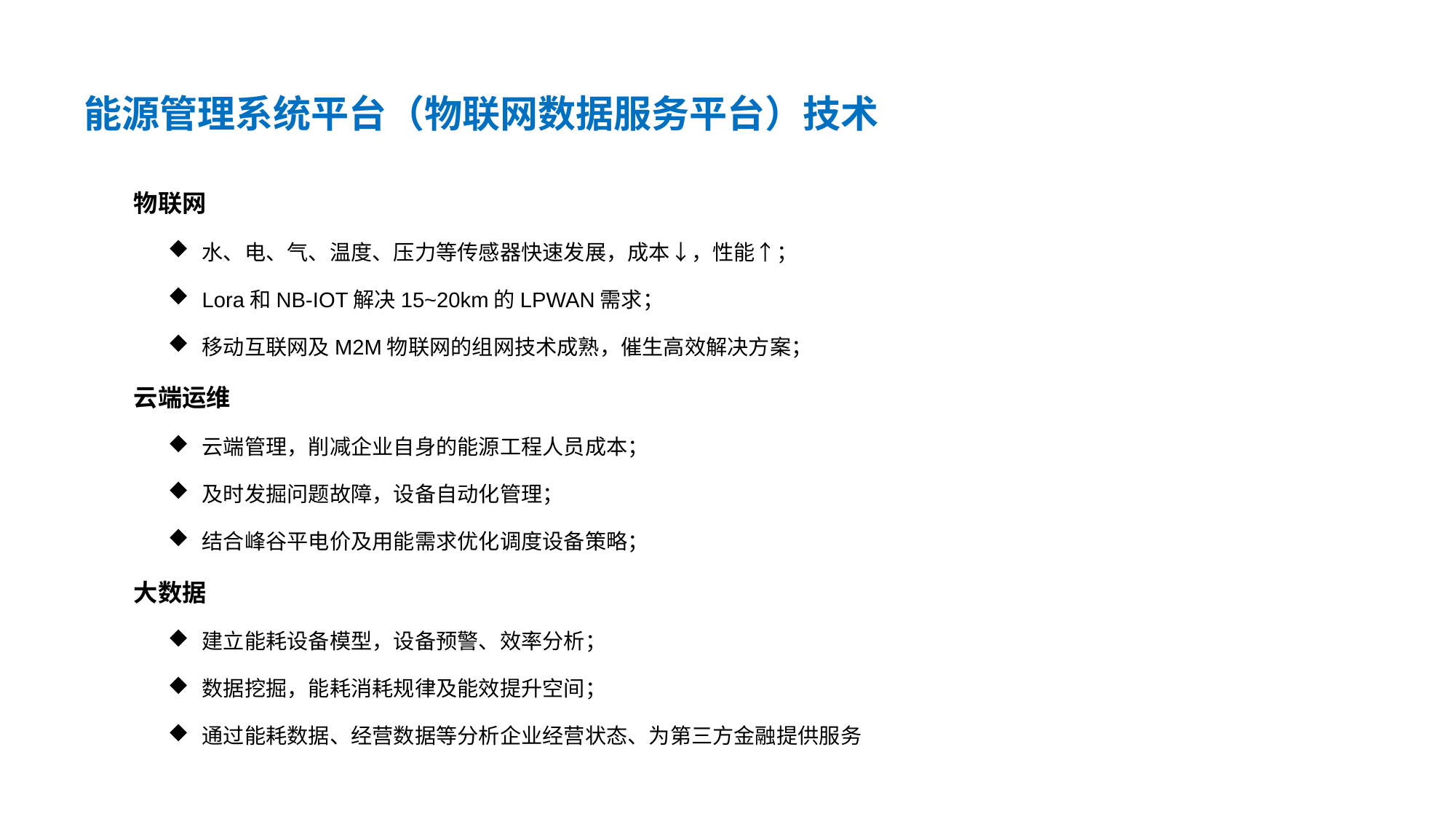

能源管理系统平台（物联网数据服务平台）技术
物联网
水、电、气、温度、压力等传感器快速发展，成本↓，性能↑；
Lora和NB-IOT解决15~20km的LPWAN需求；
移动互联网及M2M物联网的组网技术成熟，催生高效解决方案；
云端运维
云端管理，削减企业自身的能源工程人员成本；
及时发掘问题故障，设备自动化管理；
结合峰谷平电价及用能需求优化调度设备策略；
大数据
建立能耗设备模型，设备预警、效率分析；
数据挖掘，能耗消耗规律及能效提升空间；
通过能耗数据、经营数据等分析企业经营状态、为第三方金融提供服务